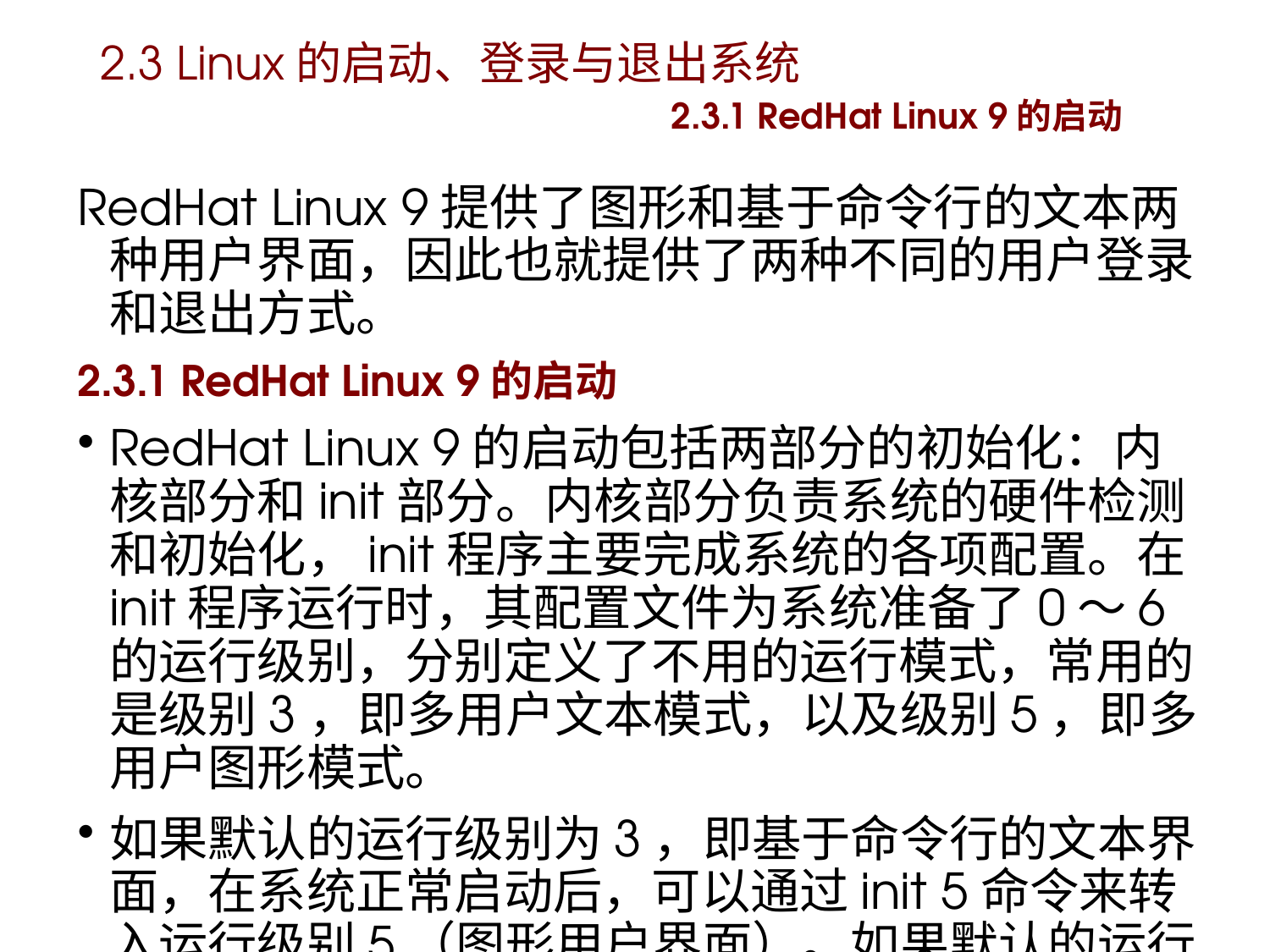

# 2.3 Linux的启动、登录与退出系统 2.3.1 RedHat Linux 9的启动
RedHat Linux 9提供了图形和基于命令行的文本两种用户界面，因此也就提供了两种不同的用户登录和退出方式。
2.3.1 RedHat Linux 9的启动
RedHat Linux 9的启动包括两部分的初始化：内核部分和init部分。内核部分负责系统的硬件检测和初始化，init程序主要完成系统的各项配置。在init程序运行时，其配置文件为系统准备了0～6的运行级别，分别定义了不用的运行模式，常用的是级别3，即多用户文本模式，以及级别5，即多用户图形模式。
如果默认的运行级别为3，即基于命令行的文本界面，在系统正常启动后，可以通过init 5命令来转入运行级别5（图形用户界面）。如果默认的运行级别为5，则在系统正常启动后，可通过init 3命令转入运行级别3（文本界面）。